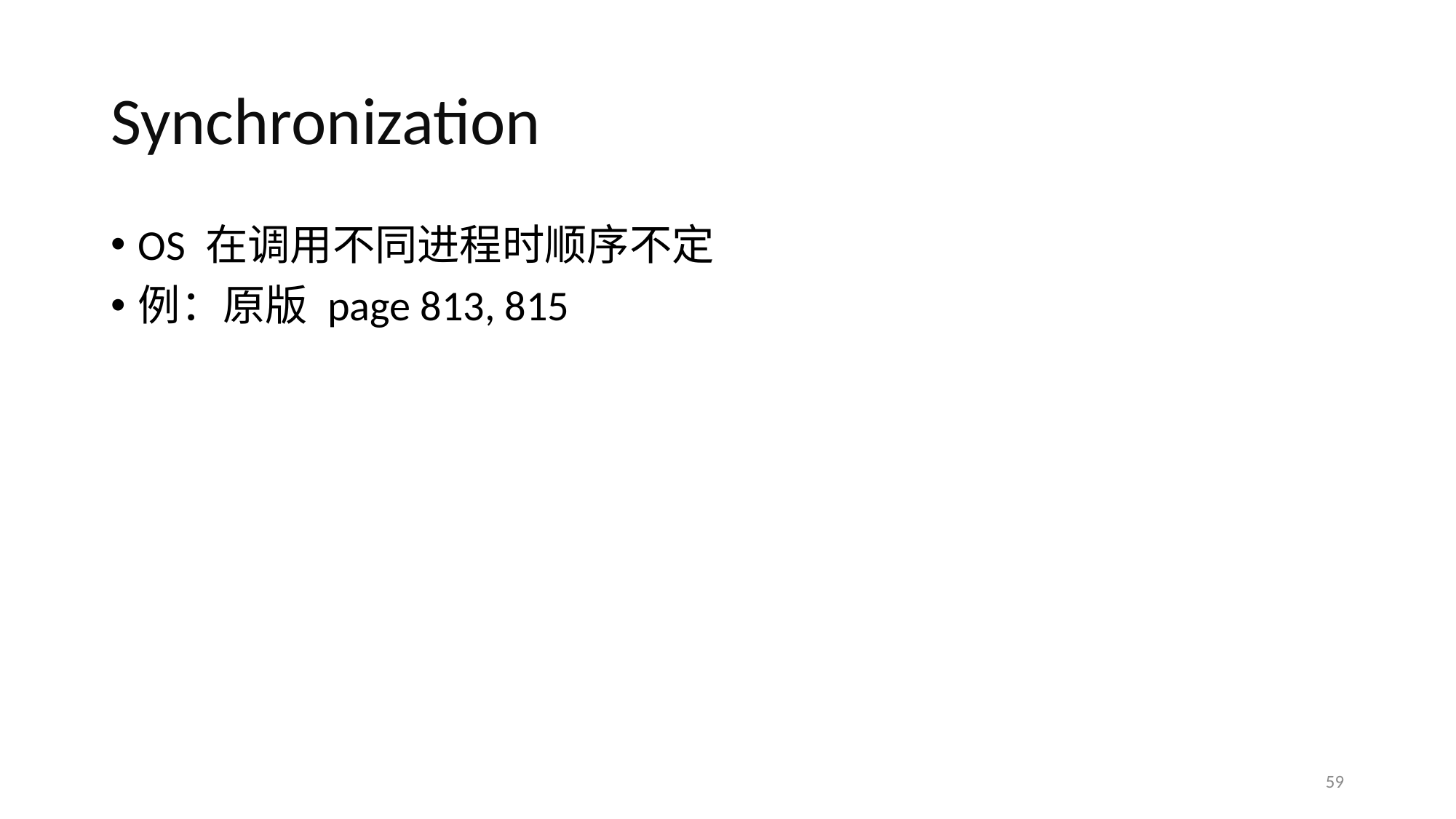

# Synchronization
OS 在调用不同进程时顺序不定
例：原版 page 813, 815

59